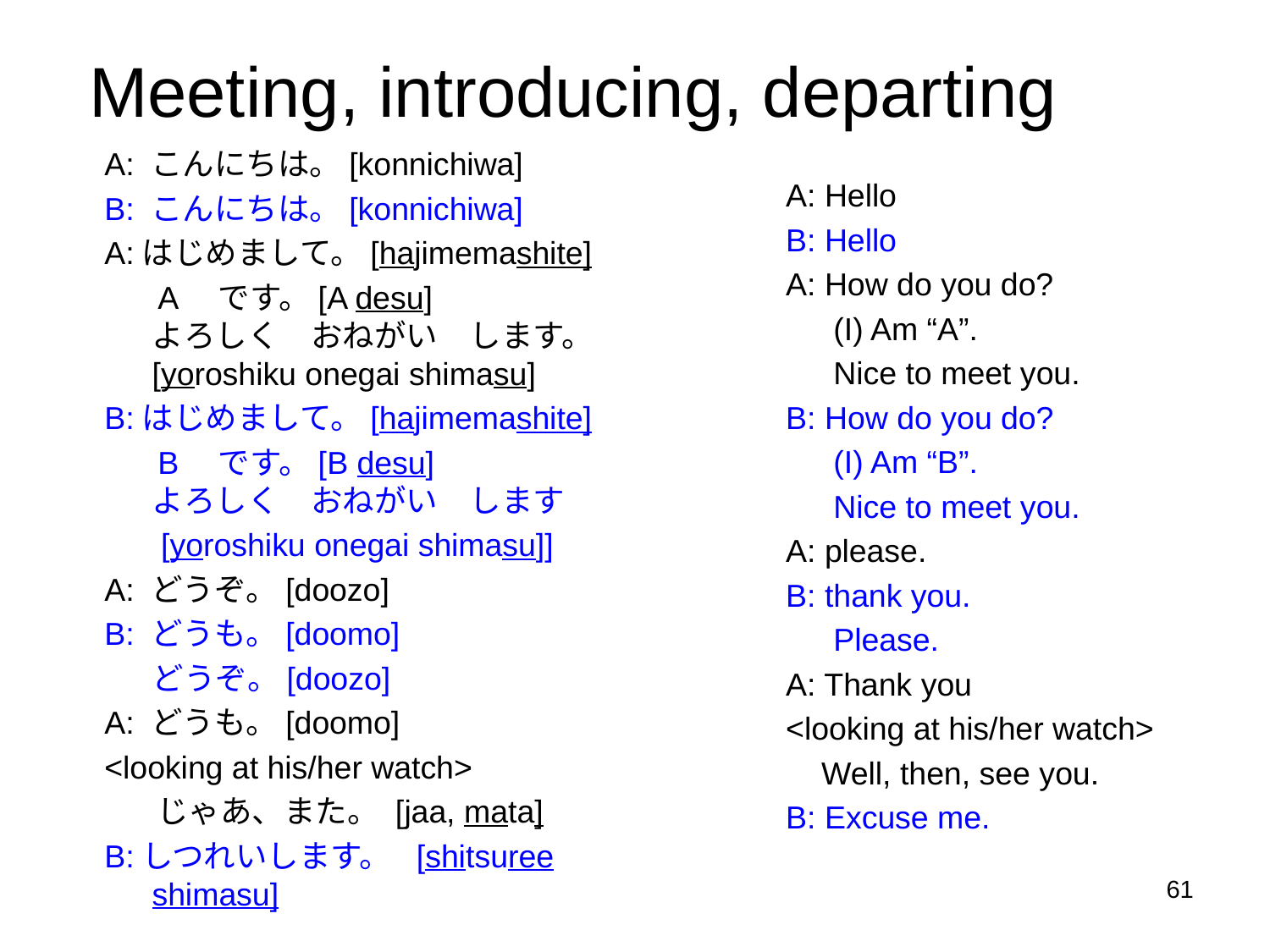

# Meeting, introducing, departing
A: こんにちは。[konnichiwa]
B: こんにちは。[konnichiwa]
A:はじめまして。[hajimemashite]
      A　です。[A desu]
よろしく　おねがい　します。[yoroshiku onegai shimasu]
B:はじめまして。[hajimemashite]
      B　です。[B desu]
よろしく　おねがい　します
	 [yoroshiku onegai shimasu]]
A: どうぞ。[doozo]
B: どうも。[doomo]
	どうぞ。[doozo]
A: どうも。[doomo]
<looking at his/her watch>
     じゃあ、また。 [jaa, mata]
B:しつれいします。  [shitsuree shimasu]

A: Hello
B: Hello
A: How do you do?
	(I) Am “A”.
	Nice to meet you.
B: How do you do?
	(I) Am “B”.
	Nice to meet you.
A: please.
B: thank you.
	Please.
A: Thank you
<looking at his/her watch>
    Well, then, see you.
B: Excuse me.

61